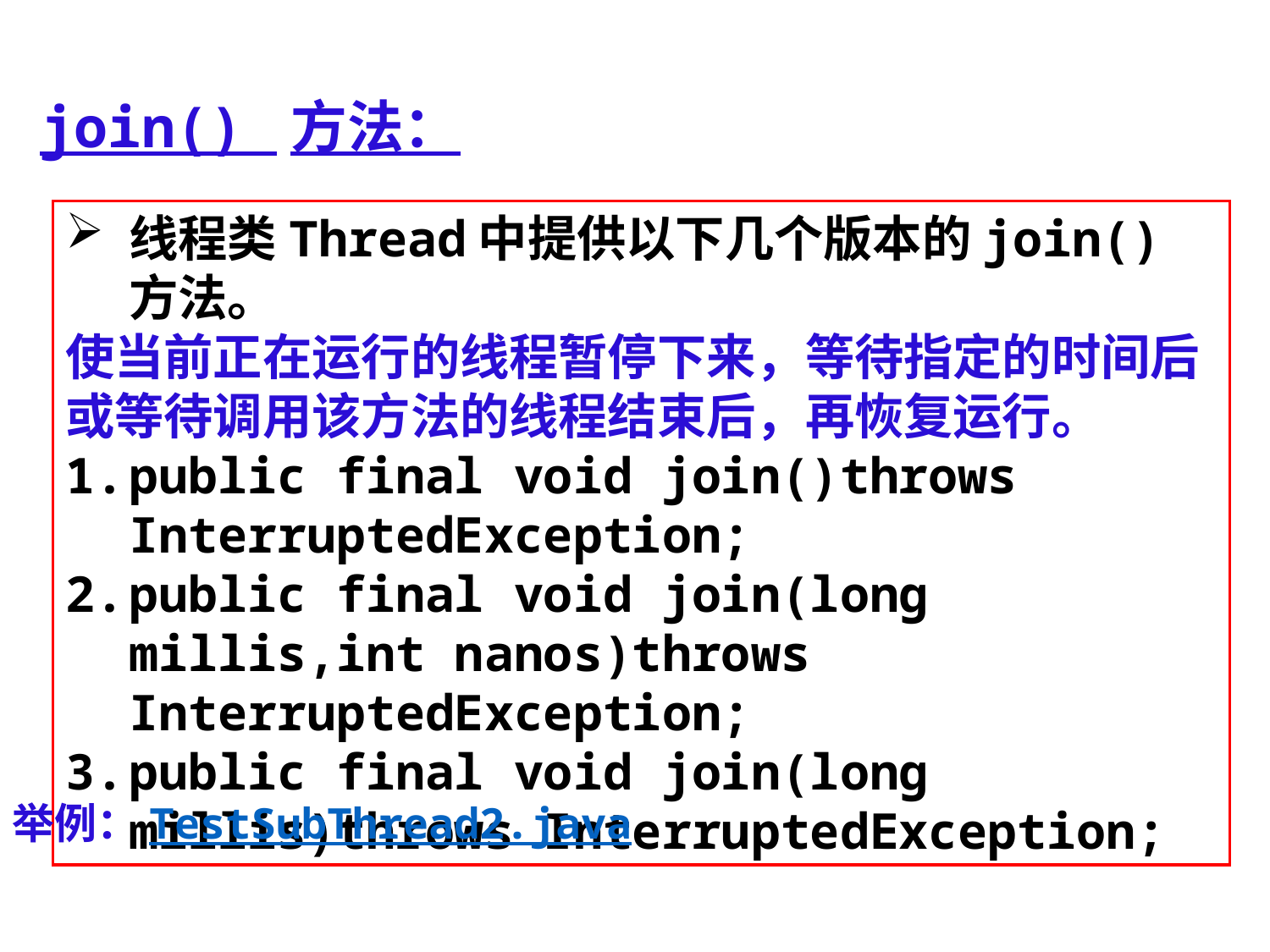

join() 方法：
线程类Thread中提供以下几个版本的join()方法。
使当前正在运行的线程暂停下来，等待指定的时间后
或等待调用该方法的线程结束后，再恢复运行。
public final void join()throws InterruptedException;
public final void join(long millis,int nanos)throws InterruptedException;
public final void join(long millis)throws InterruptedException;
举例：TestSubThread2.java